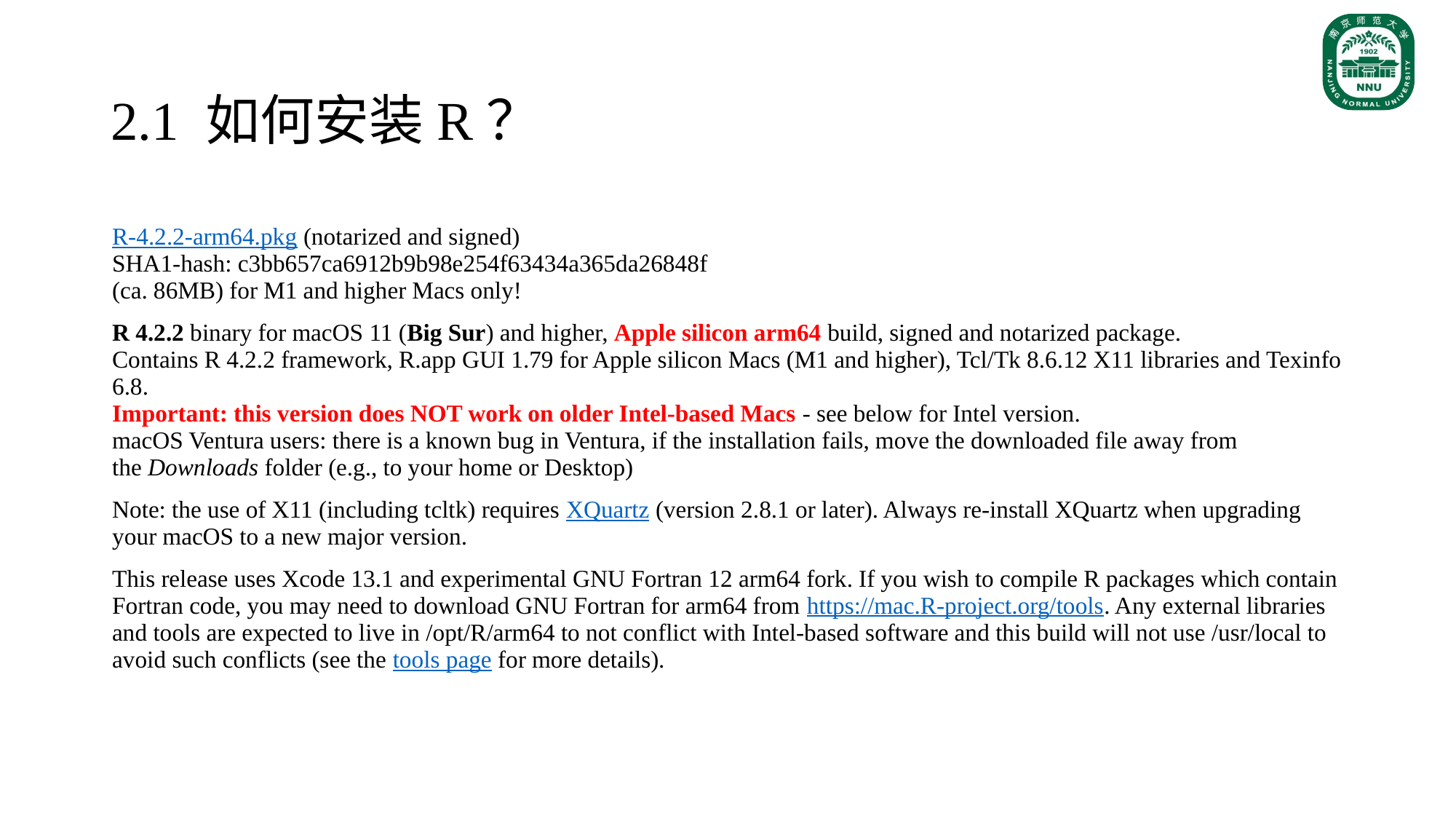

# 2.1 如何安装R？
| R-4.2.2-arm64.pkg (notarized and signed) SHA1-hash: c3bb657ca6912b9b98e254f63434a365da26848f (ca. 86MB) for M1 and higher Macs only! R 4.2.2 binary for macOS 11 (Big Sur) and higher, Apple silicon arm64 build, signed and notarized package. Contains R 4.2.2 framework, R.app GUI 1.79 for Apple silicon Macs (M1 and higher), Tcl/Tk 8.6.12 X11 libraries and Texinfo 6.8. Important: this version does NOT work on older Intel-based Macs - see below for Intel version. macOS Ventura users: there is a known bug in Ventura, if the installation fails, move the downloaded file away from the Downloads folder (e.g., to your home or Desktop) Note: the use of X11 (including tcltk) requires XQuartz (version 2.8.1 or later). Always re-install XQuartz when upgrading your macOS to a new major version. This release uses Xcode 13.1 and experimental GNU Fortran 12 arm64 fork. If you wish to compile R packages which contain Fortran code, you may need to download GNU Fortran for arm64 from https://mac.R-project.org/tools. Any external libraries and tools are expected to live in /opt/R/arm64 to not conflict with Intel-based software and this build will not use /usr/local to avoid such conflicts (see the tools page for more details). |
| --- |